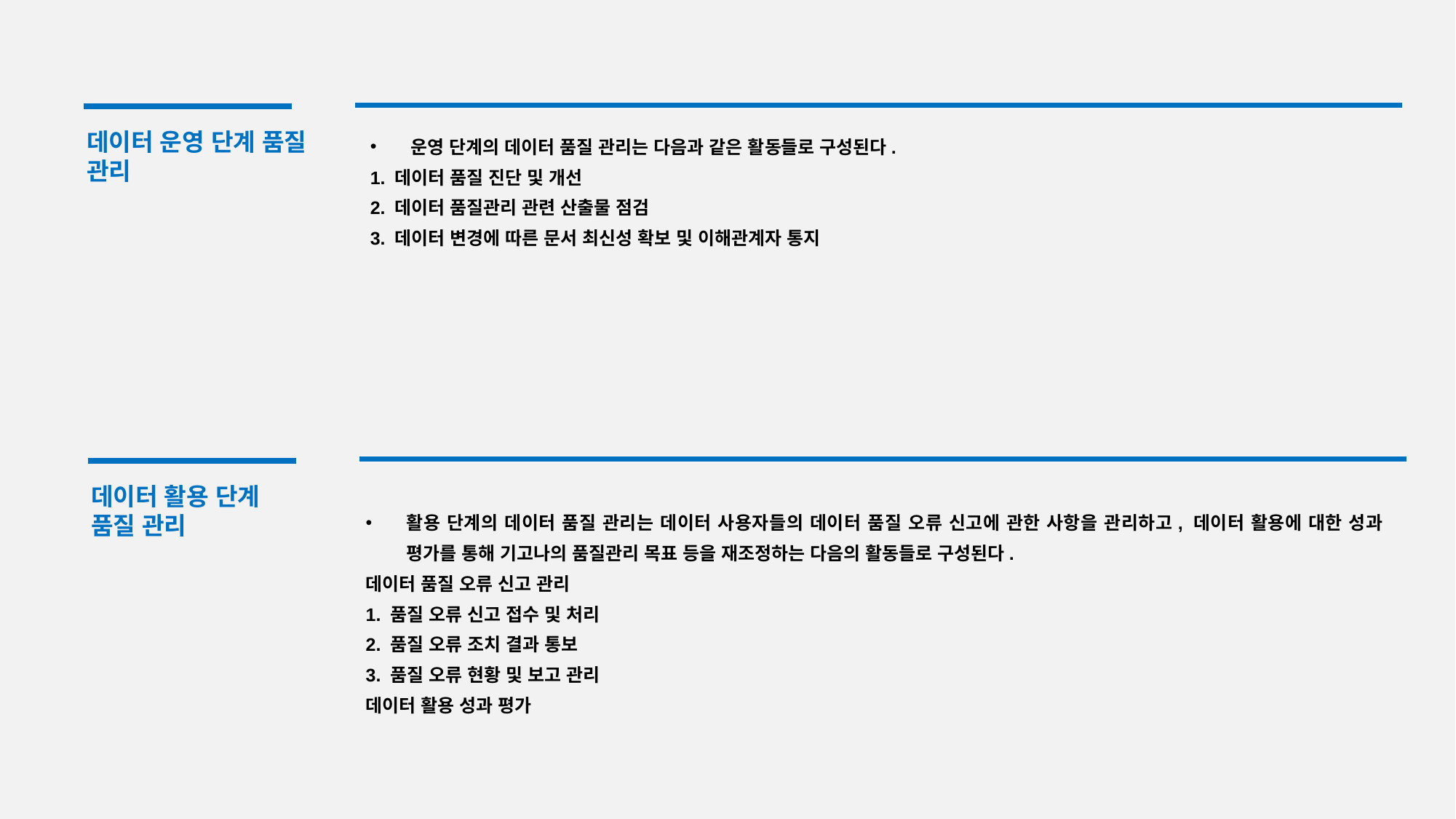

데이터 운영 단계 품질 관리
운영 단계의 데이터 품질 관리는 다음과 같은 활동들로 구성된다.
1. 데이터 품질 진단 및 개선
2. 데이터 품질관리 관련 산출물 점검
3. 데이터 변경에 따른 문서 최신성 확보 및 이해관계자 통지

데이터 활용 단계 품질 관리
활용 단계의 데이터 품질 관리는 데이터 사용자들의 데이터 품질 오류 신고에 관한 사항을 관리하고, 데이터 활용에 대한 성과 평가를 통해 기고나의 품질관리 목표 등을 재조정하는 다음의 활동들로 구성된다.
데이터 품질 오류 신고 관리
1. 품질 오류 신고 접수 및 처리
2. 품질 오류 조치 결과 통보
3. 품질 오류 현황 및 보고 관리
데이터 활용 성과 평가